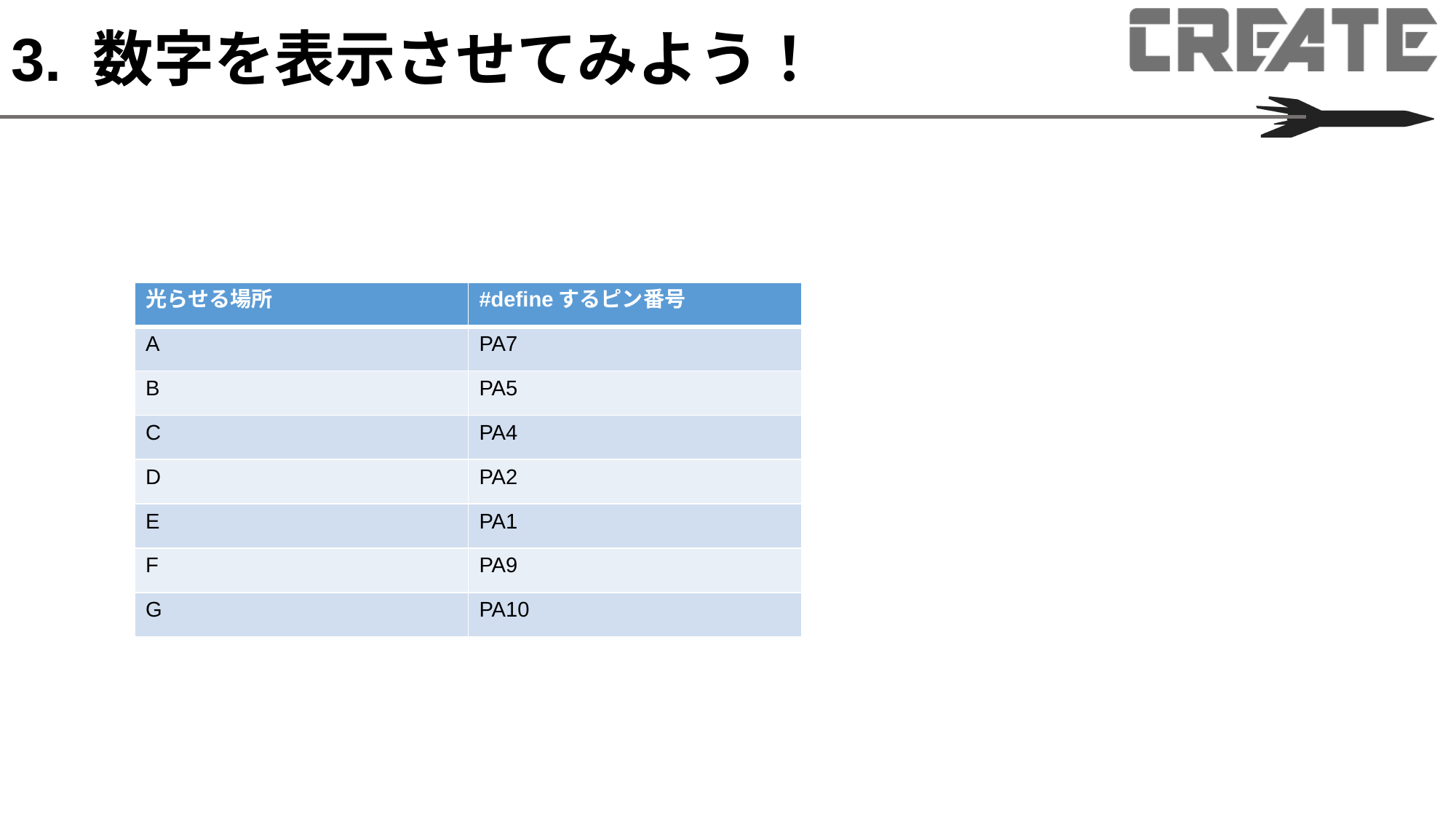

# 3. 数字を表示させてみよう！

| 光らせる場所 | #defineするピン番号 |
| --- | --- |
| A | PA7 |
| B | PA5 |
| C | PA4 |
| D | PA2 |
| E | PA1 |
| F | PA9 |
| G | PA10 |